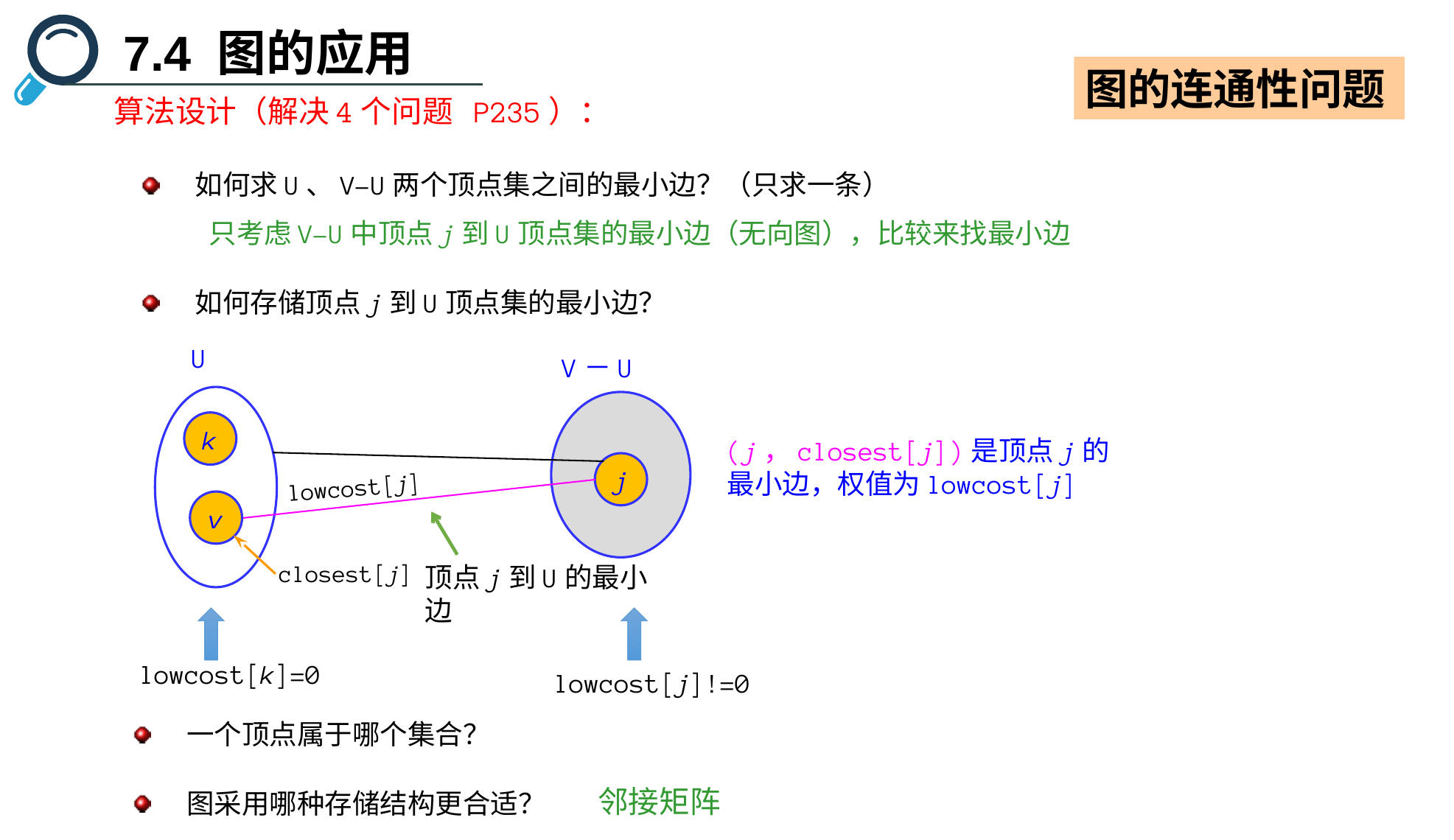

7.4 图的应用
图的连通性问题
算法设计（解决4个问题  P235）：
如何求U、V-U两个顶点集之间的最小边？（只求一条）
只考虑V-U中顶点j到U顶点集的最小边（无向图），比较来找最小边
如何存储顶点j到U顶点集的最小边？
U
V－U

k
(j，closest[j])是顶点j的最小边，权值为lowcost[j]
j
lowcost[j]

v
顶点j到U的最小边

closest[j]

lowcost[k]=0

lowcost[j]!=0
一个顶点属于哪个集合？
图采用哪种存储结构更合适？
邻接矩阵